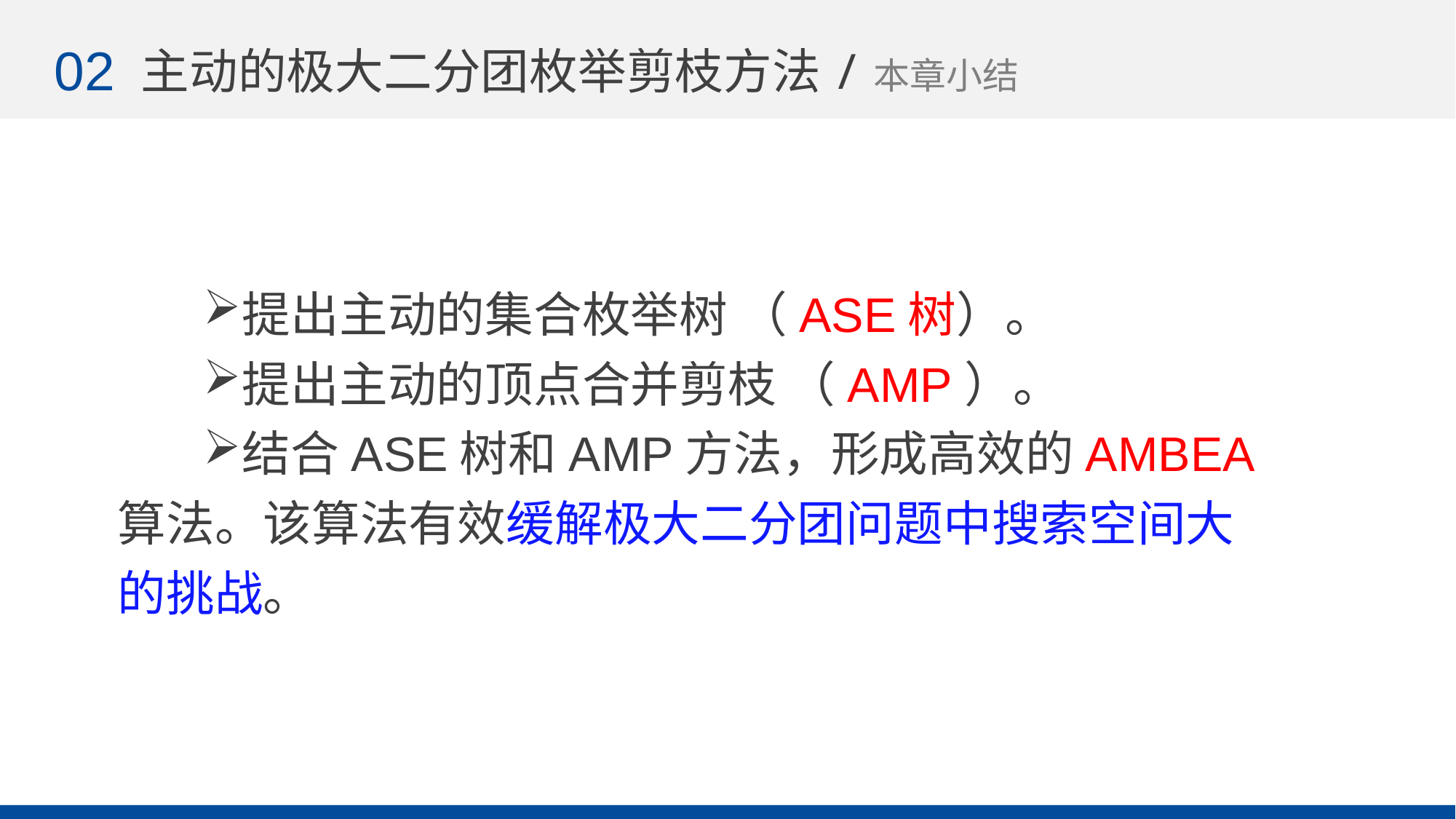

02
主动的极大二分团枚举剪枝方法/本章小结
21
提出主动的集合枚举树 （ASE树）。
提出主动的顶点合并剪枝 （AMP）。
结合ASE树和AMP方法，形成高效的AMBEA算法。该算法有效缓解极大二分团问题中搜索空间大的挑战。